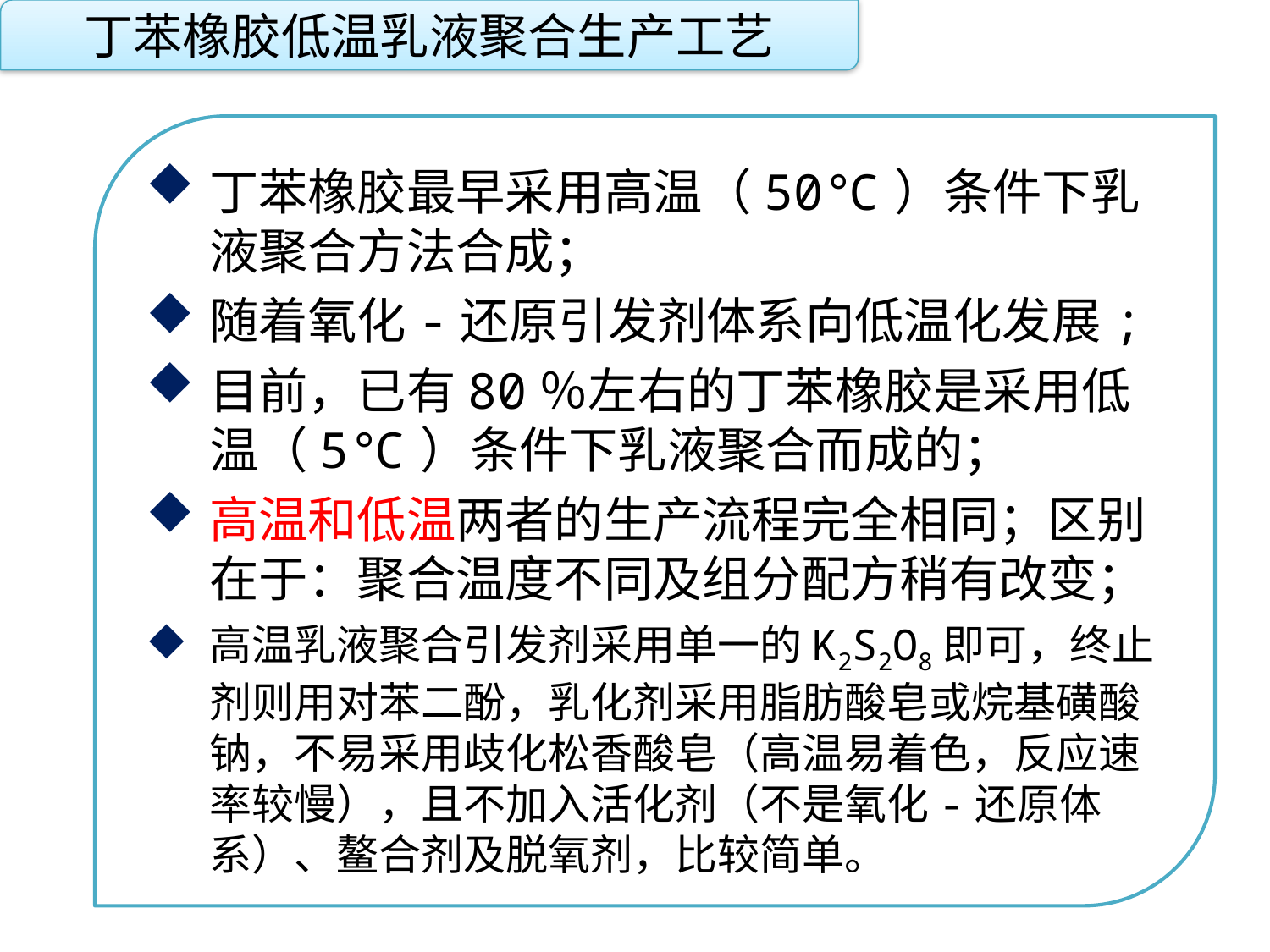

丁苯橡胶低温乳液聚合生产工艺
丁苯橡胶最早采用高温（50℃）条件下乳液聚合方法合成；
随着氧化-还原引发剂体系向低温化发展;
目前，已有80％左右的丁苯橡胶是采用低温（5℃）条件下乳液聚合而成的；
高温和低温两者的生产流程完全相同；区别在于：聚合温度不同及组分配方稍有改变；
高温乳液聚合引发剂采用单一的K2S2O8即可，终止剂则用对苯二酚，乳化剂采用脂肪酸皂或烷基磺酸钠，不易采用歧化松香酸皂（高温易着色，反应速率较慢），且不加入活化剂（不是氧化-还原体系）、鳌合剂及脱氧剂，比较简单。
点击添加文本
点击添加文本
点击添加文本
点击添加文本